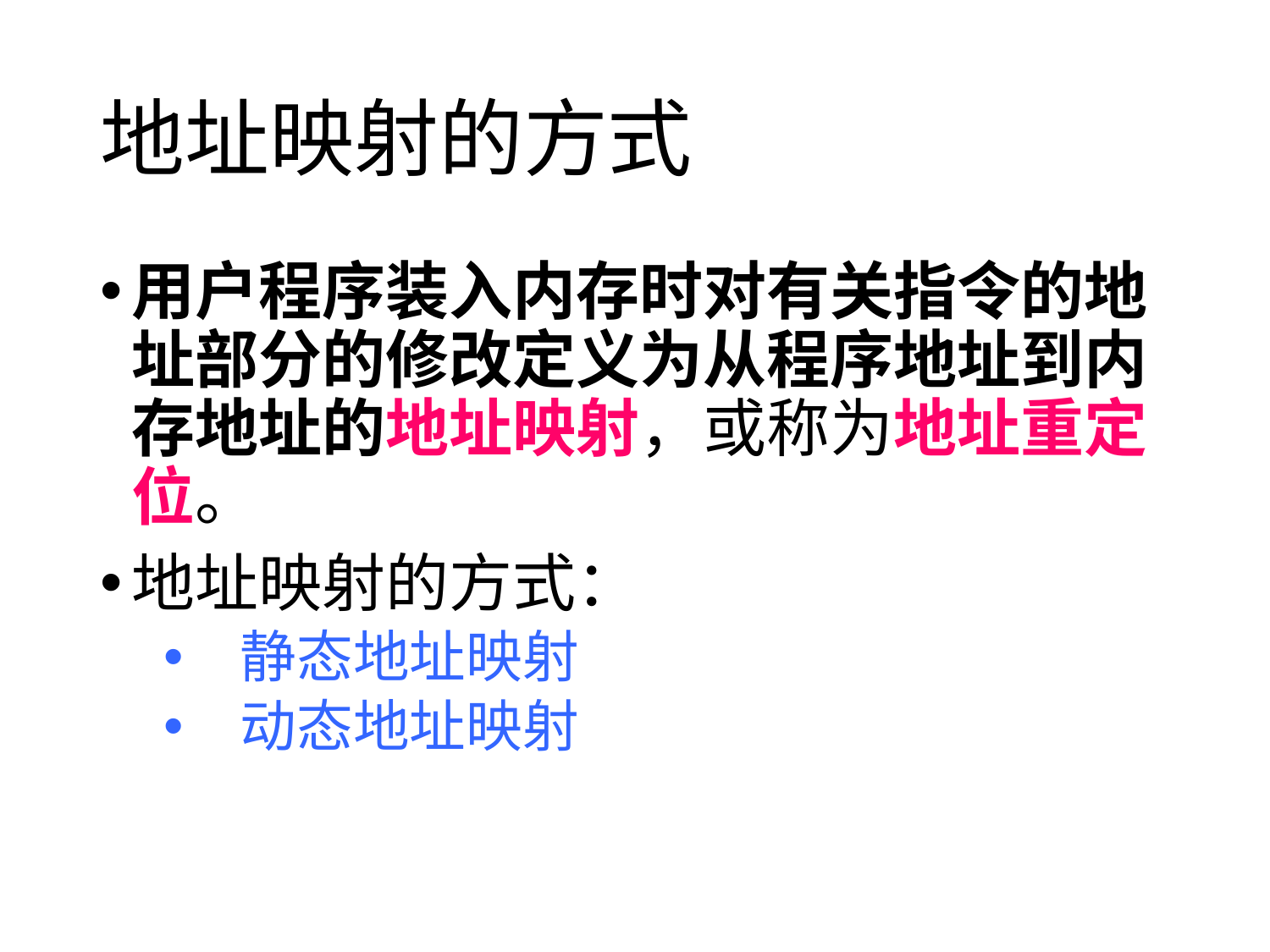

# 地址映射的方式
用户程序装入内存时对有关指令的地址部分的修改定义为从程序地址到内存地址的地址映射，或称为地址重定位。
地址映射的方式：
静态地址映射
动态地址映射